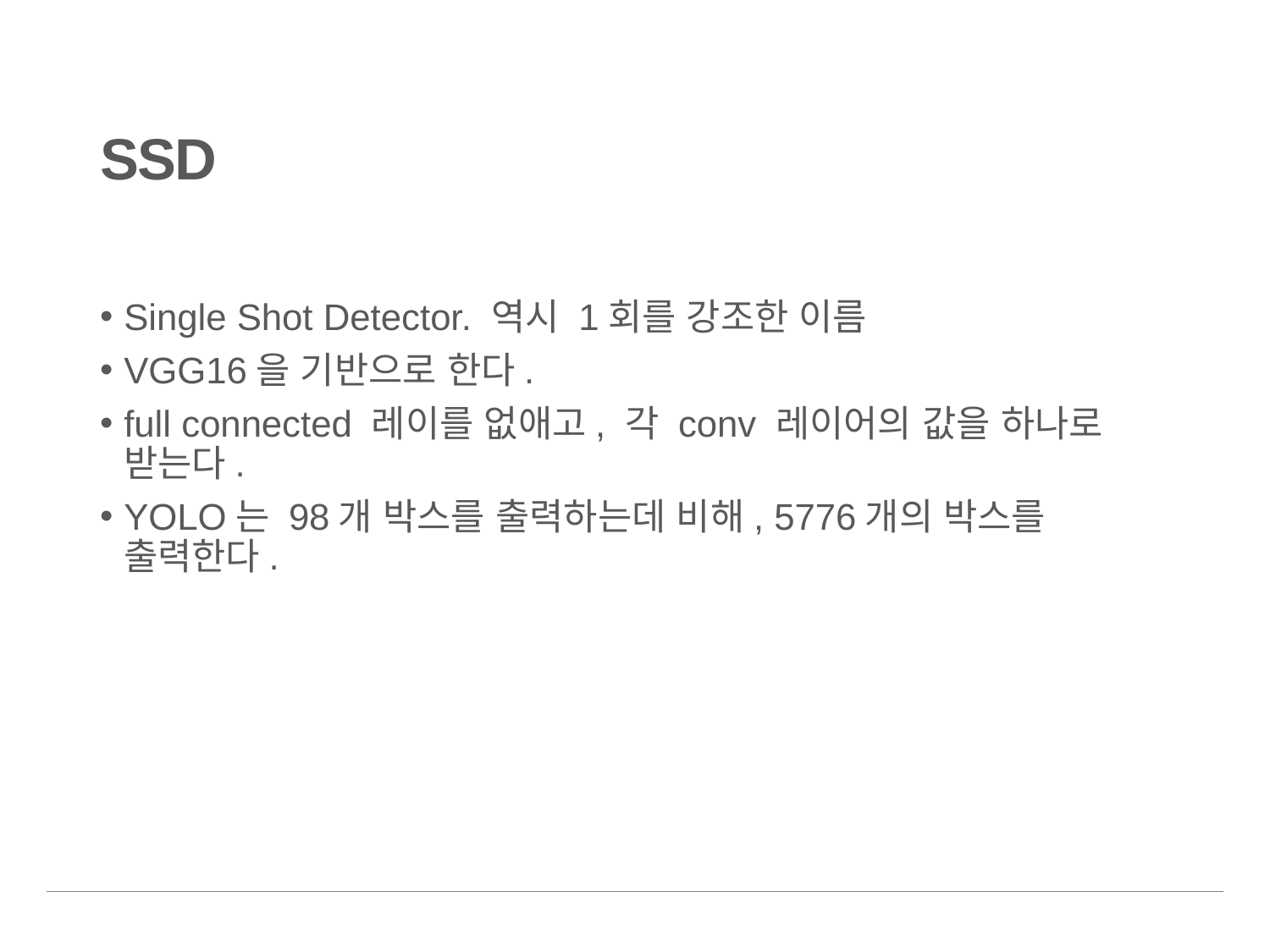

# SSD
Single Shot Detector. 역시 1회를 강조한 이름
VGG16을 기반으로 한다.
full connected 레이를 없애고, 각 conv 레이어의 값을 하나로 받는다.
YOLO는 98개 박스를 출력하는데 비해, 5776개의 박스를 출력한다.